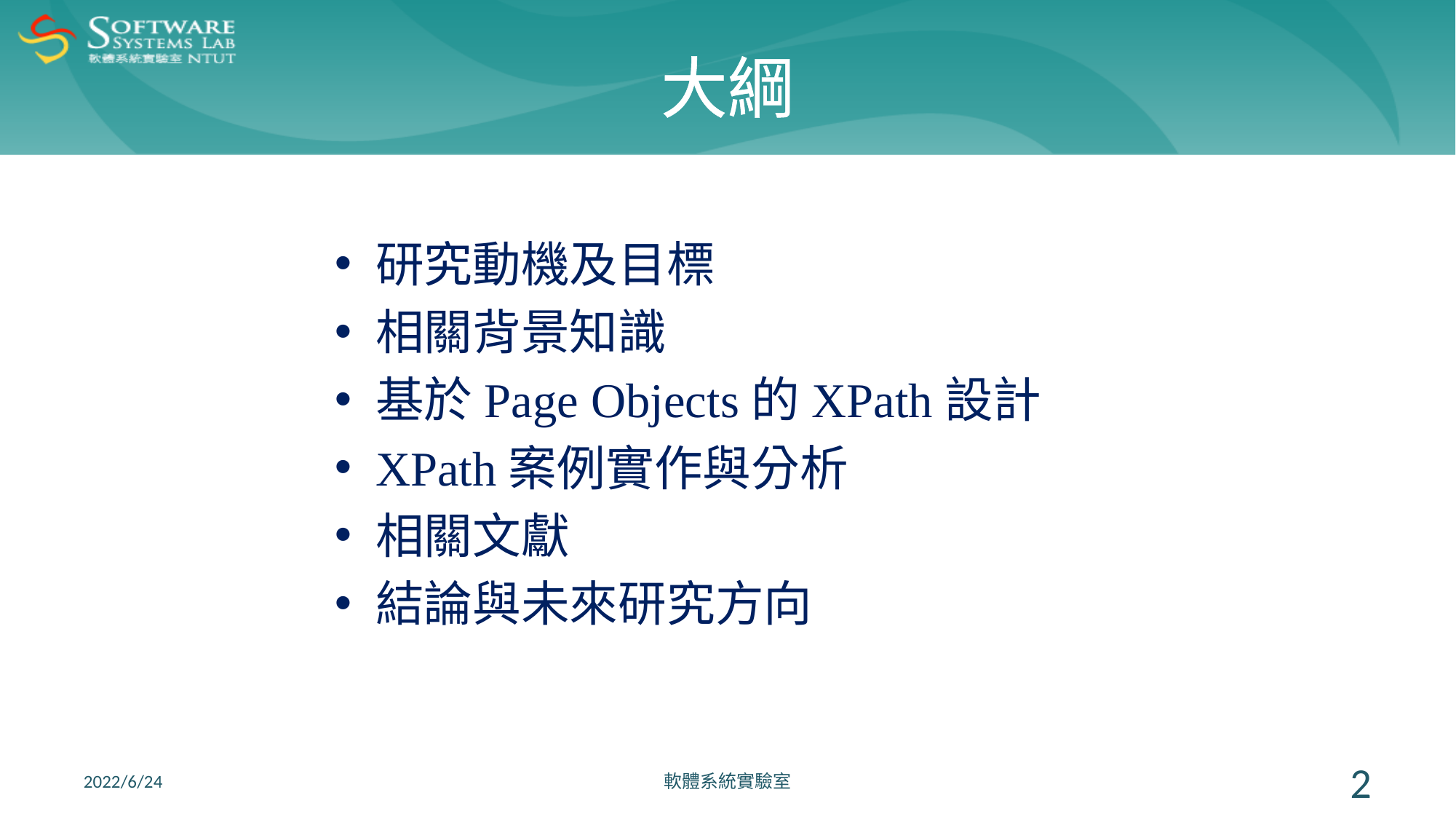

# 大綱
研究動機及目標
相關背景知識
基於Page Objects的XPath設計
XPath案例實作與分析
相關文獻
結論與未來研究方向

2022/6/24
軟體系統實驗室
2